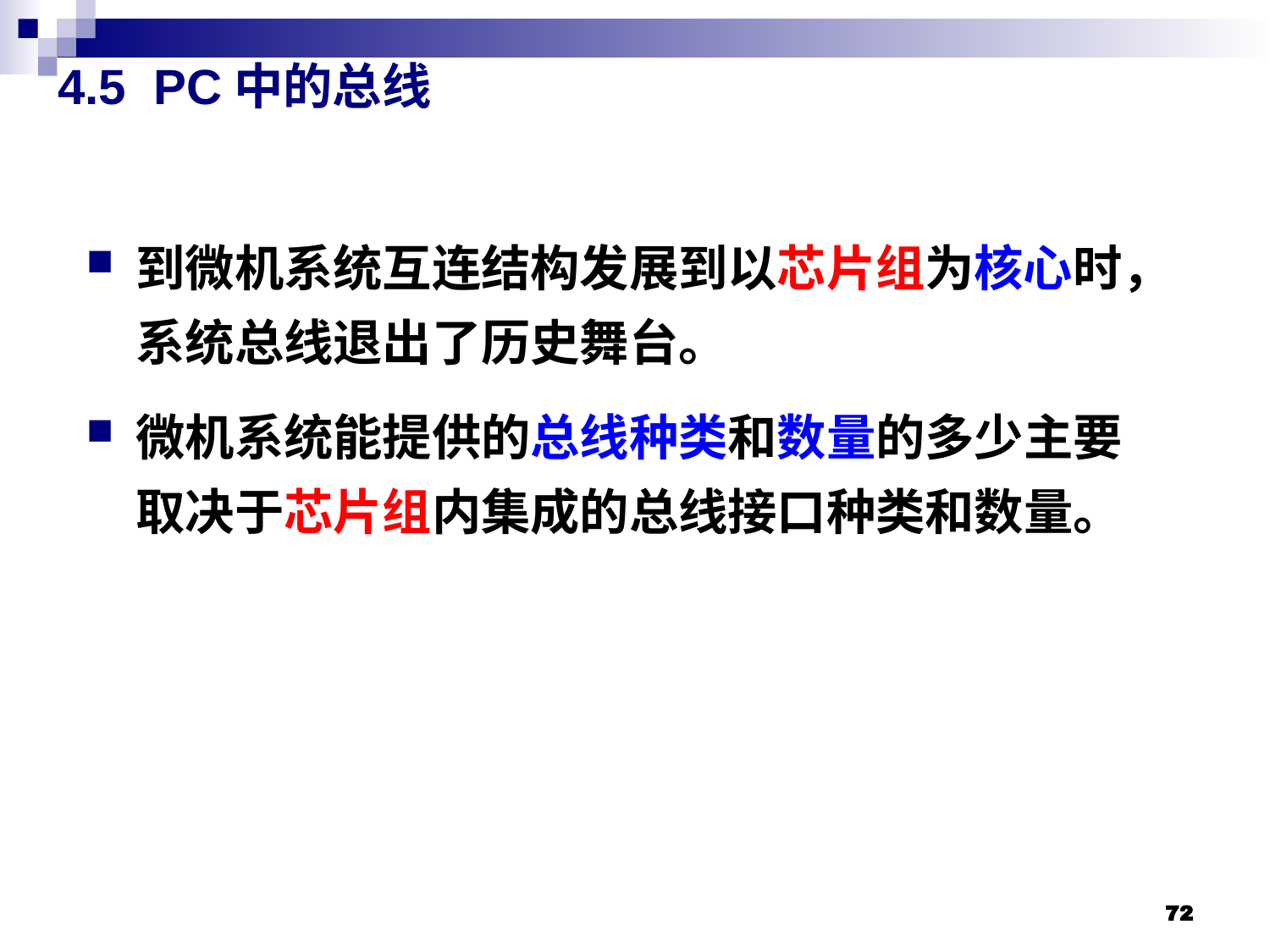

# 4.5  PC中的总线
到微机系统互连结构发展到以芯片组为核心时，
系统总线退出了历史舞台。
微机系统能提供的总线种类和数量的多少主要
取决于芯片组内集成的总线接口种类和数量。
72